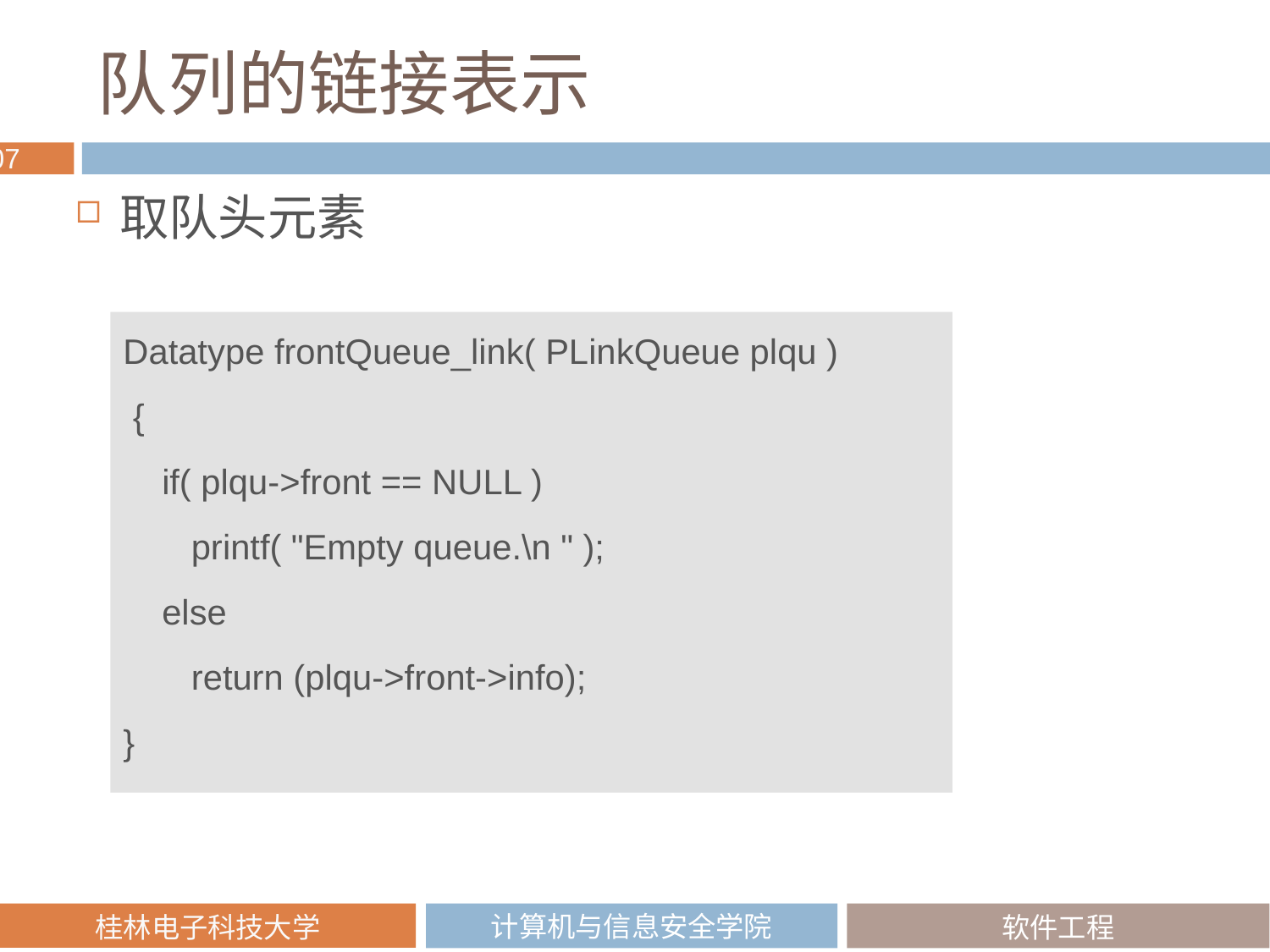

# 队列的链接表示
取队头元素
Datatype frontQueue_link( PLinkQueue plqu )
 {
    if( plqu->front == NULL )
       printf( "Empty queue.\n " );
    else
       return (plqu->front->info);
}